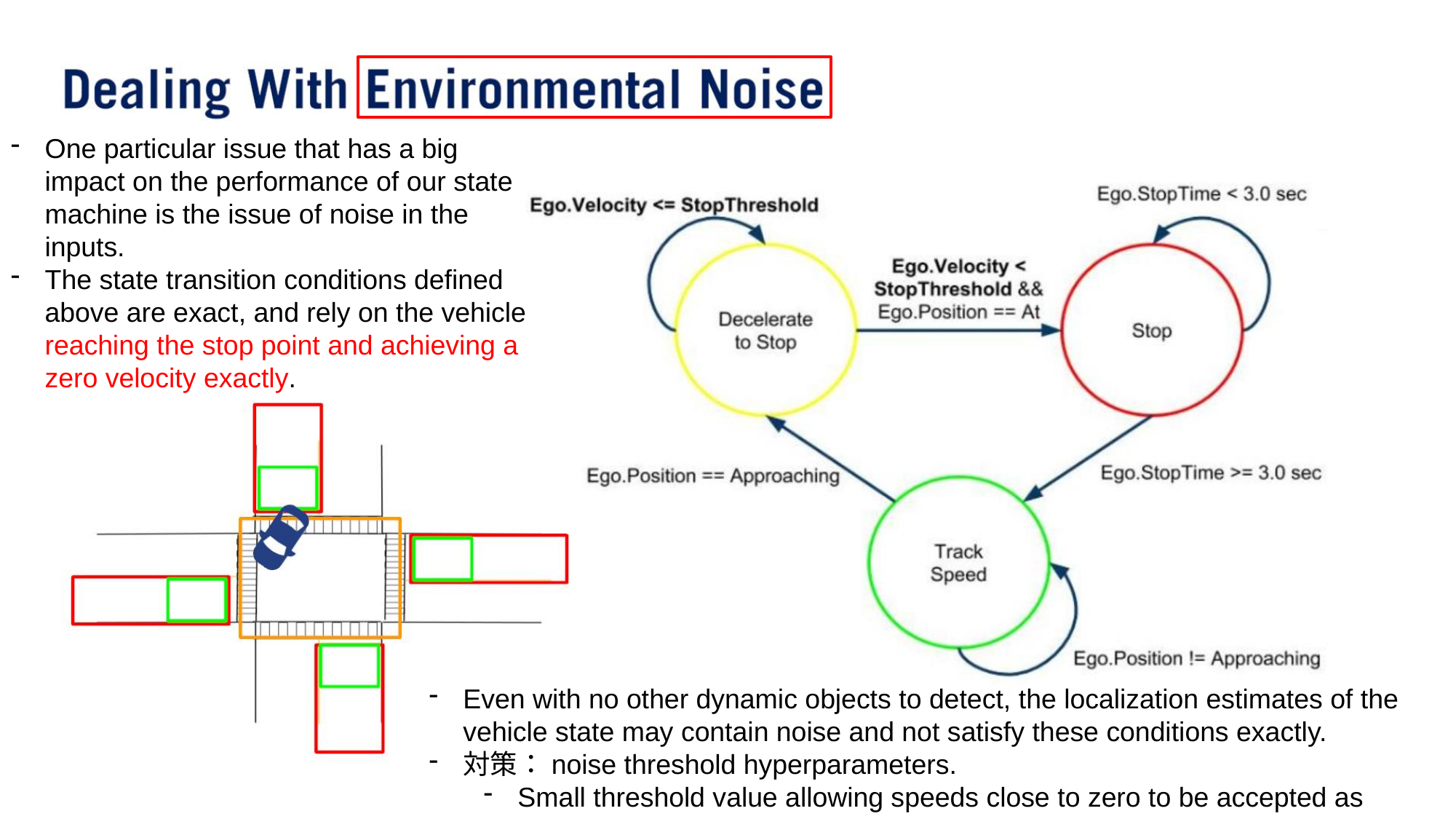

One particular issue that has a big impact on the performance of our state machine is the issue of noise in the inputs.
The state transition conditions defined above are exact, and rely on the vehicle reaching the stop point and achieving a zero velocity exactly.
Even with no other dynamic objects to detect, the localization estimates of the vehicle state may contain noise and not satisfy these conditions exactly.
対策：noise threshold hyperparameters.
Small threshold value allowing speeds close to zero to be accepted as stopped.